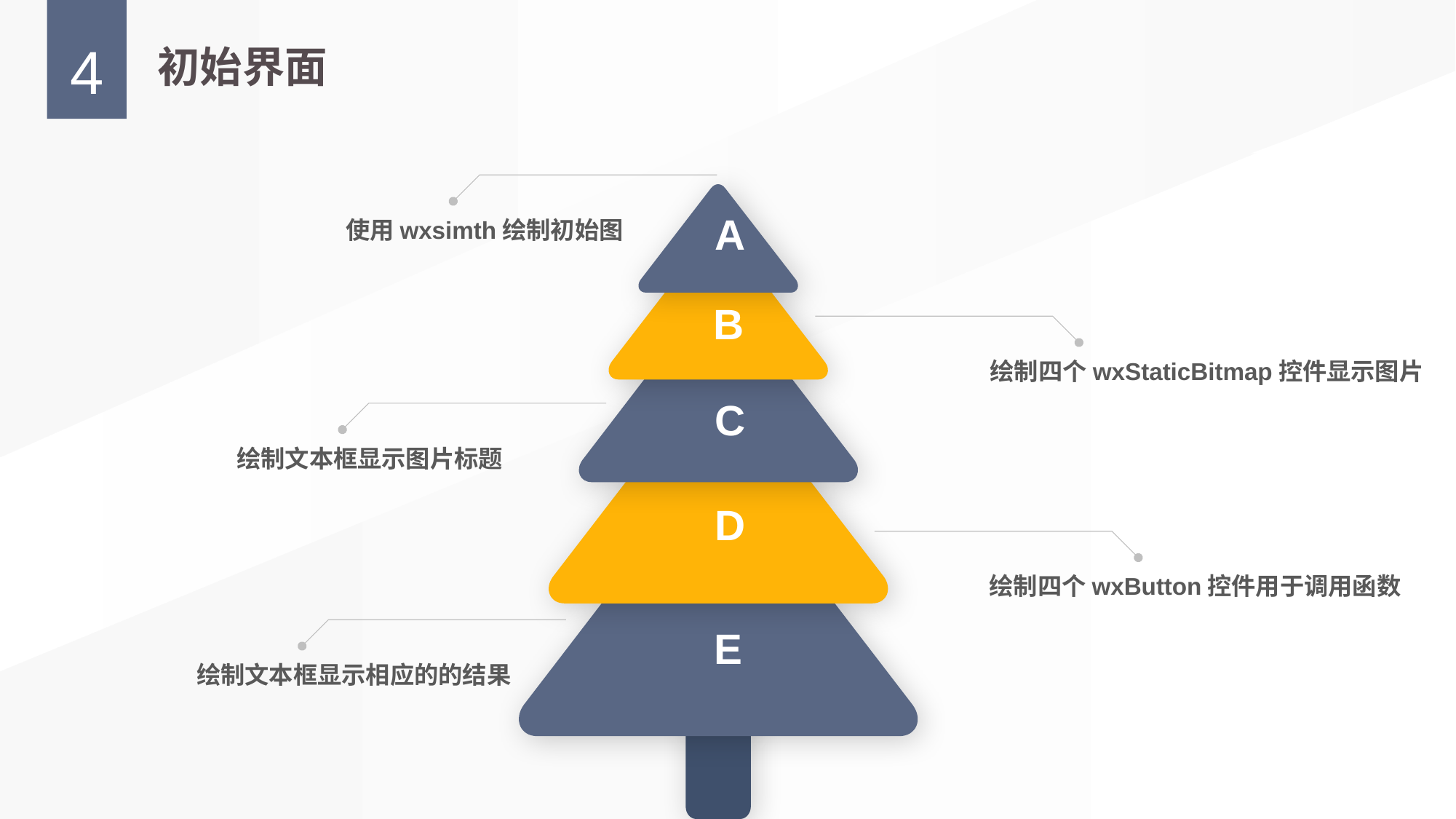

4
初始界面

使用wxsimth绘制初始图

A

B

绘制四个wxStaticBitmap控件显示图片

C

绘制文本框显示图片标题

D

绘制四个wxButton控件用于调用函数
E

绘制文本框显示相应的的结果